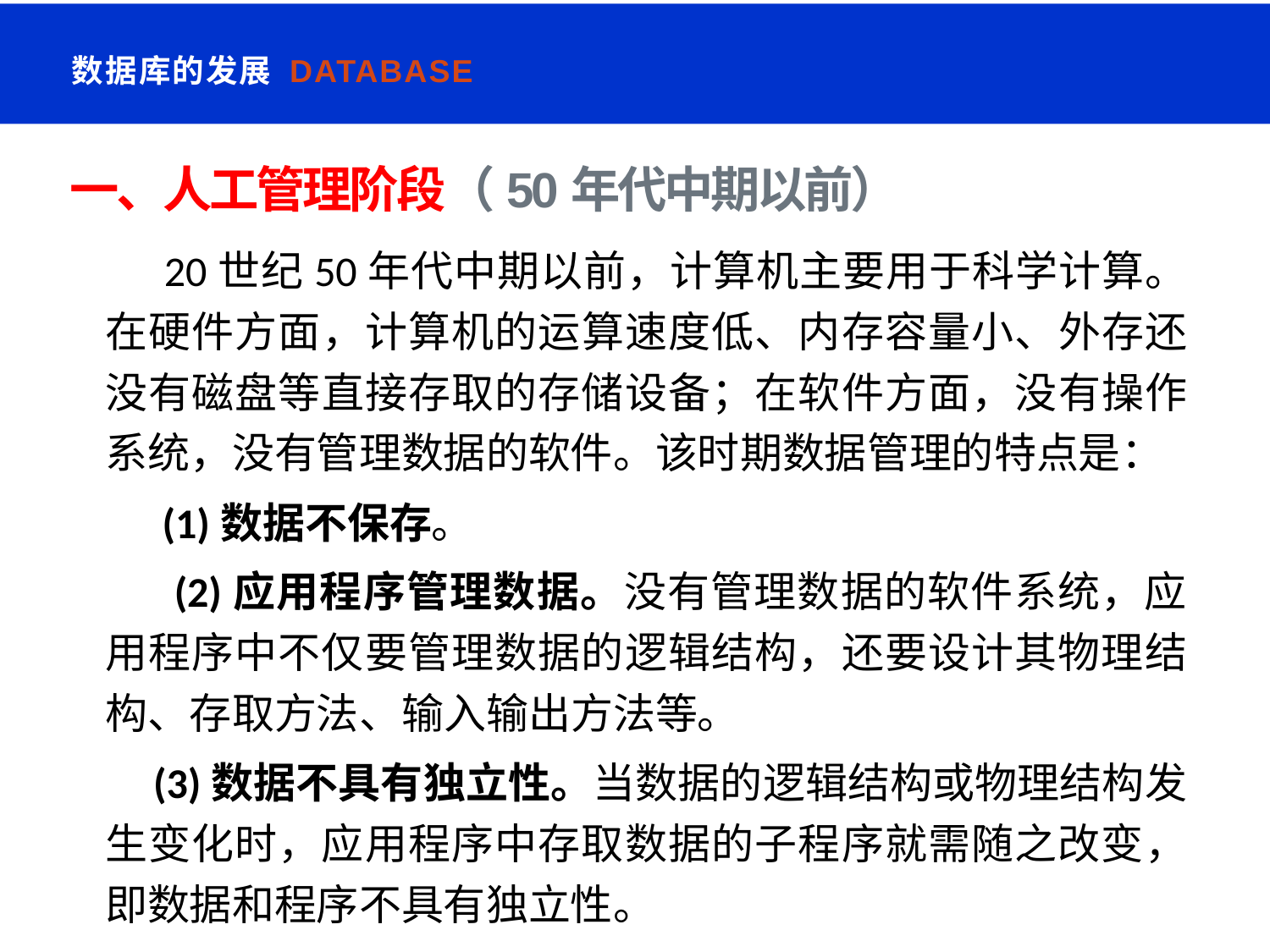

数据库的发展 Database
# 一、人工管理阶段（50年代中期以前）
            20世纪50年代中期以前，计算机主要用于科学计算。在硬件方面，计算机的运算速度低、内存容量小、外存还没有磁盘等直接存取的存储设备；在软件方面，没有操作系统，没有管理数据的软件。该时期数据管理的特点是：
           (1)数据不保存。
           (2)应用程序管理数据。没有管理数据的软件系统，应用程序中不仅要管理数据的逻辑结构，还要设计其物理结构、存取方法、输入输出方法等。
	     (3)数据不具有独立性。当数据的逻辑结构或物理结构发生变化时，应用程序中存取数据的子程序就需随之改变，即数据和程序不具有独立性。